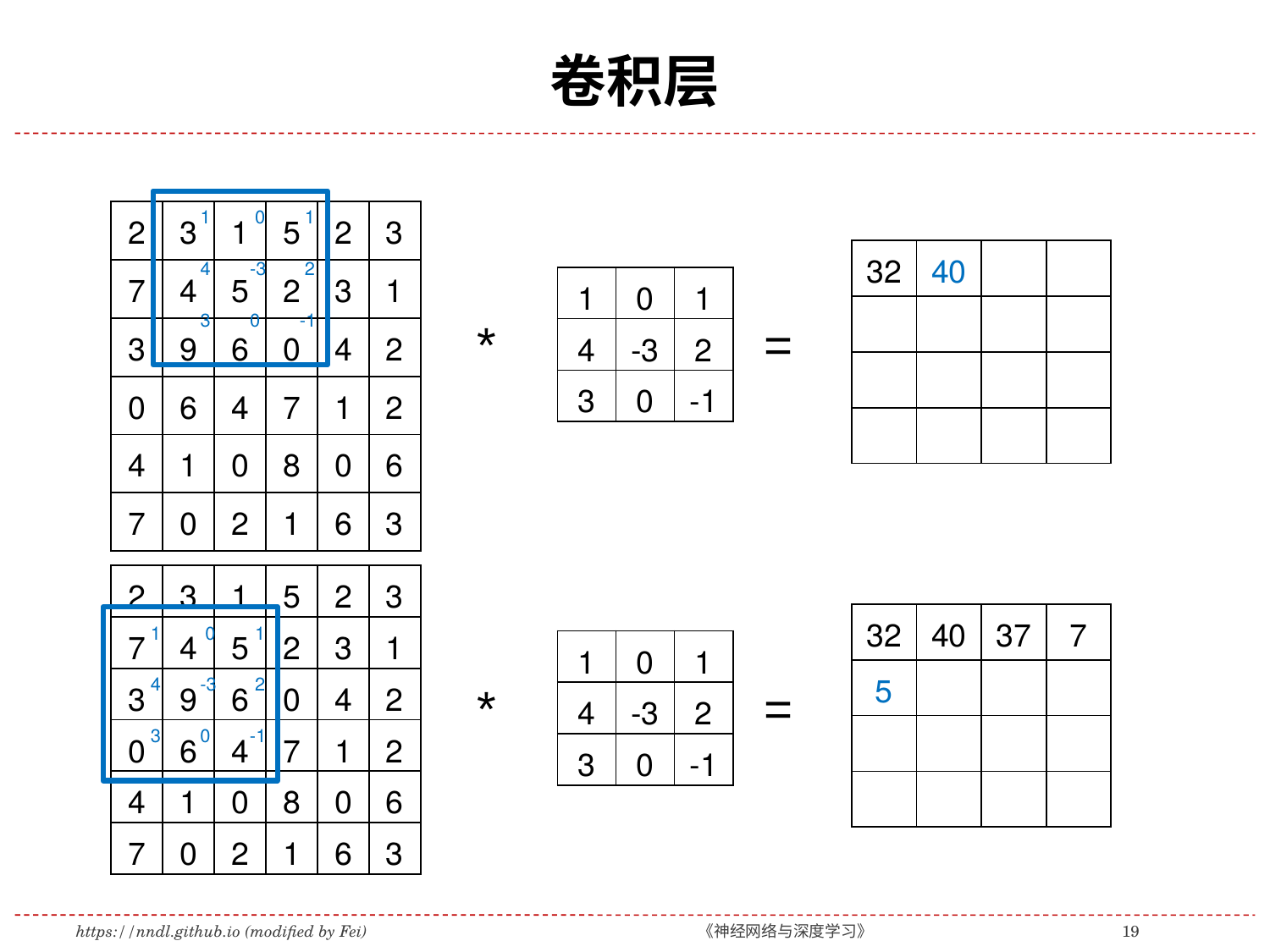

# 卷积层

| 1 | 0 | 1 |
| --- | --- | --- |
| 4 | -3 | 2 |
| 3 | 0 | -1 |
| 2 | 3 | 1 | 5 | 2 | 3 |
| --- | --- | --- | --- | --- | --- |
| 7 | 4 | 5 | 2 | 3 | 1 |
| 3 | 9 | 6 | 0 | 4 | 2 |
| 0 | 6 | 4 | 7 | 1 | 2 |
| 4 | 1 | 0 | 8 | 0 | 6 |
| 7 | 0 | 2 | 1 | 6 | 3 |
| 32 | 40 |  |  |
| --- | --- | --- | --- |
|  |  |  |  |
|  |  |  |  |
|  |  |  |  |
| 1 | 0 | 1 |
| --- | --- | --- |
| 4 | -3 | 2 |
| 3 | 0 | -1 |
*
=
| 2 | 3 | 1 | 5 | 2 | 3 |
| --- | --- | --- | --- | --- | --- |
| 7 | 4 | 5 | 2 | 3 | 1 |
| 3 | 9 | 6 | 0 | 4 | 2 |
| 0 | 6 | 4 | 7 | 1 | 2 |
| 4 | 1 | 0 | 8 | 0 | 6 |
| 7 | 0 | 2 | 1 | 6 | 3 |
| 32 | 40 | 37 | 7 |
| --- | --- | --- | --- |
| 5 |  |  |  |
|  |  |  |  |
|  |  |  |  |

| 1 | 0 | 1 |
| --- | --- | --- |
| 4 | -3 | 2 |
| 3 | 0 | -1 |
| 1 | 0 | 1 |
| --- | --- | --- |
| 4 | -3 | 2 |
| 3 | 0 | -1 |
*
=